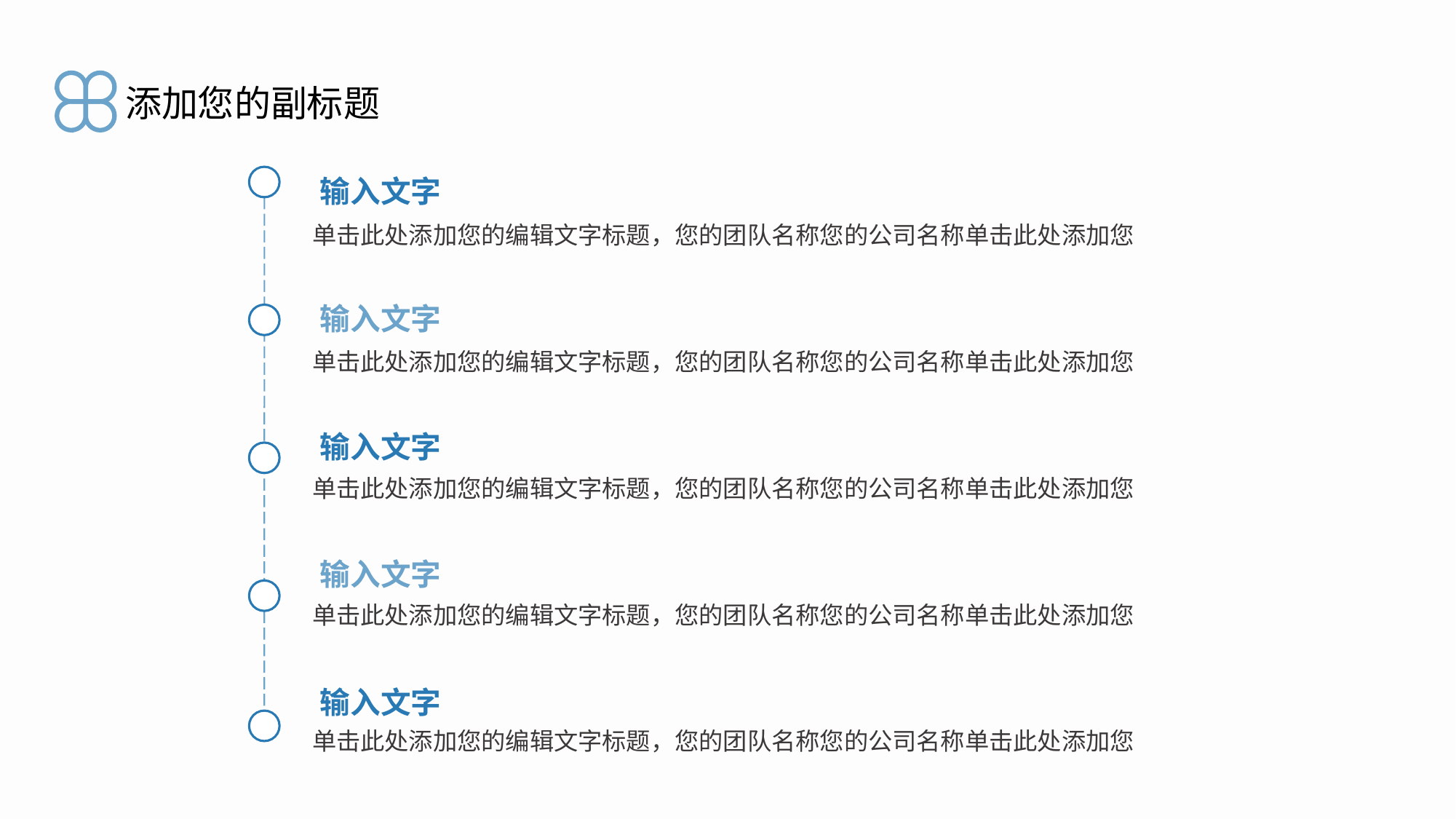

添加您的副标题

输入文字
单击此处添加您的编辑文字标题，您的团队名称您的公司名称单击此处添加您
输入文字

单击此处添加您的编辑文字标题，您的团队名称您的公司名称单击此处添加您
输入文字

单击此处添加您的编辑文字标题，您的团队名称您的公司名称单击此处添加您
输入文字

单击此处添加您的编辑文字标题，您的团队名称您的公司名称单击此处添加您
输入文字

单击此处添加您的编辑文字标题，您的团队名称您的公司名称单击此处添加您